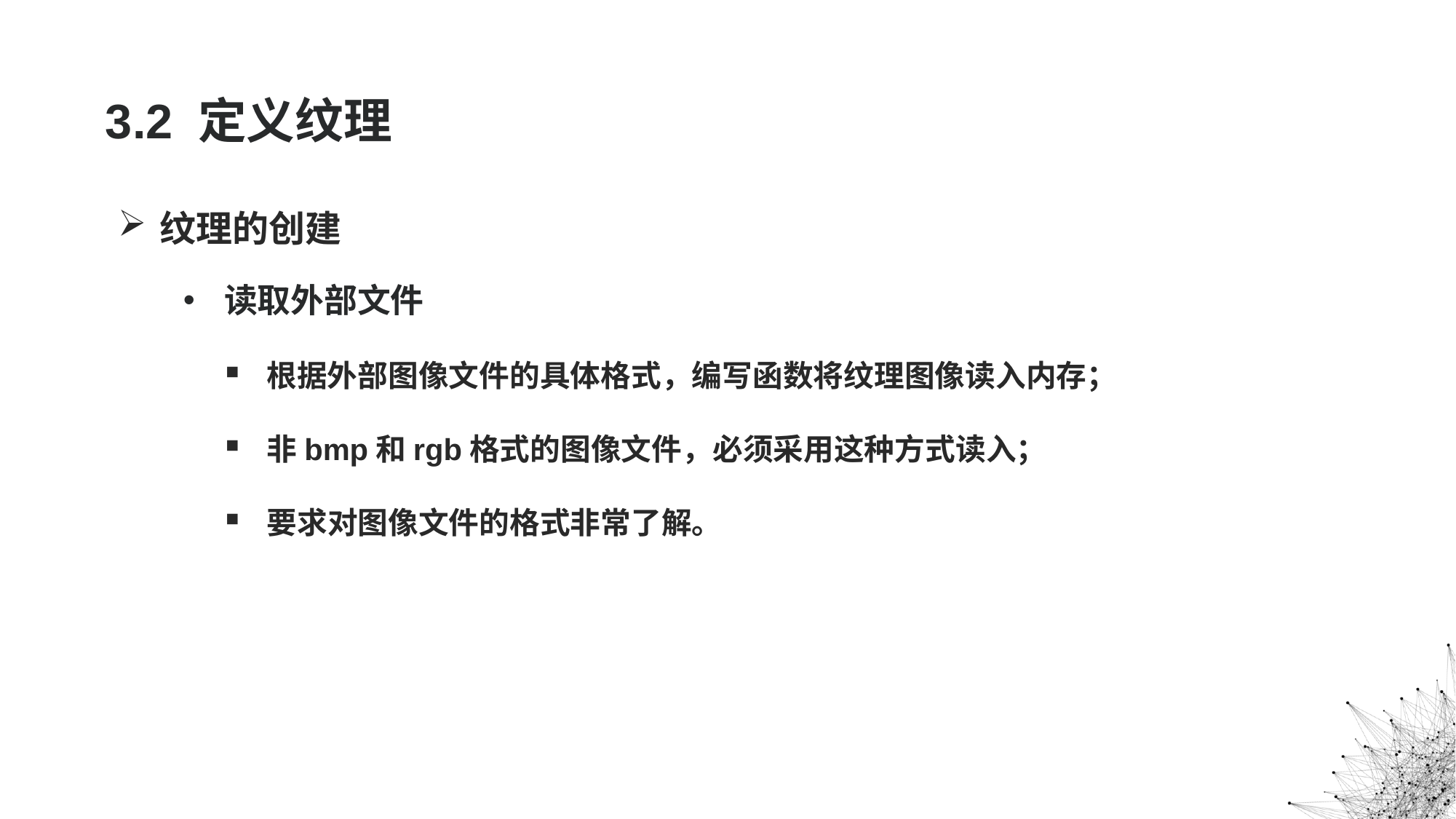

# 3.2 定义纹理
纹理的创建
读取外部文件
根据外部图像文件的具体格式，编写函数将纹理图像读入内存；
非bmp和rgb格式的图像文件，必须采用这种方式读入；
要求对图像文件的格式非常了解。